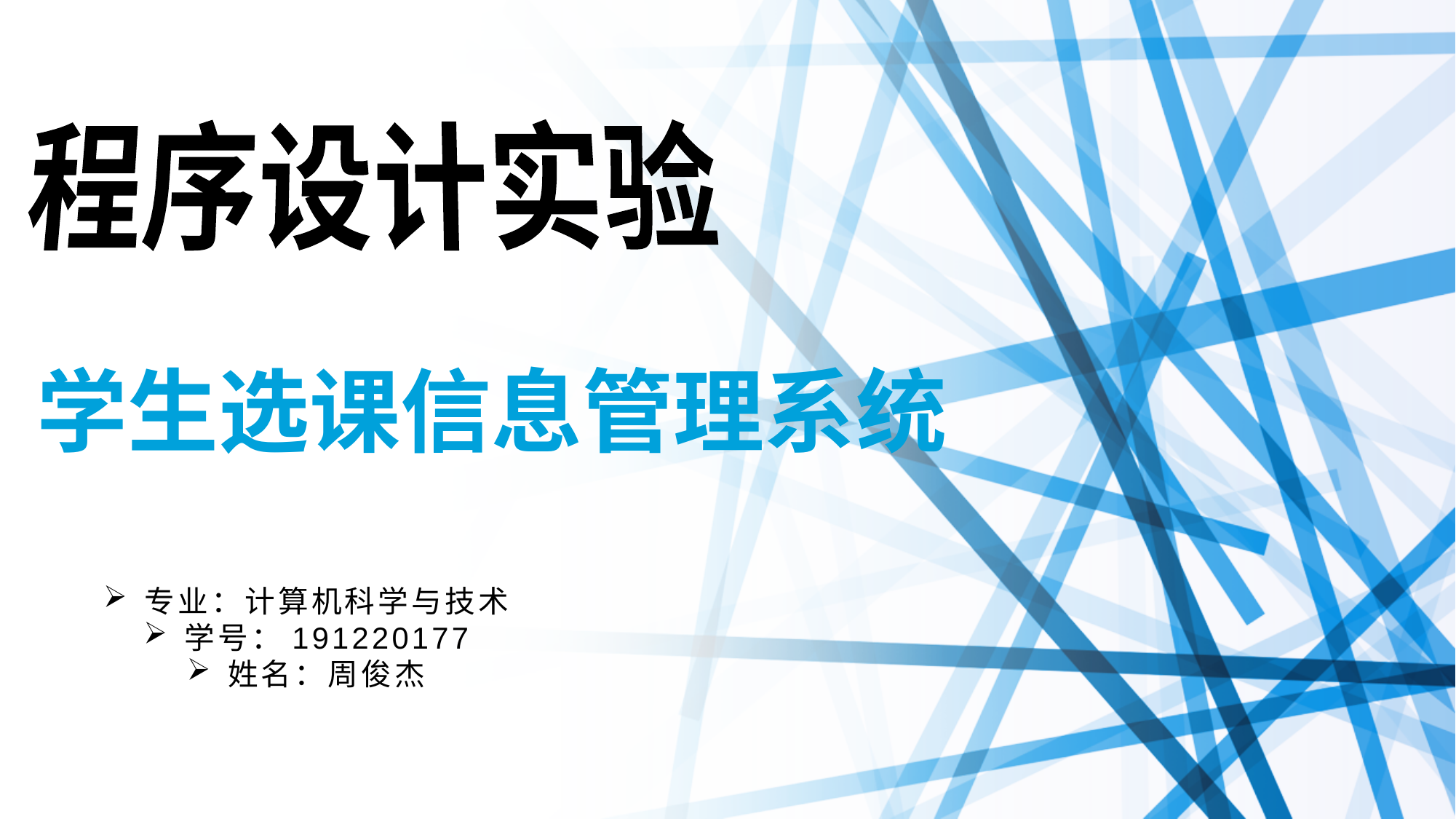

程序设计实验
学生选课信息管理系统
专业：计算机科学与技术
学号：191220177
姓名：周俊杰